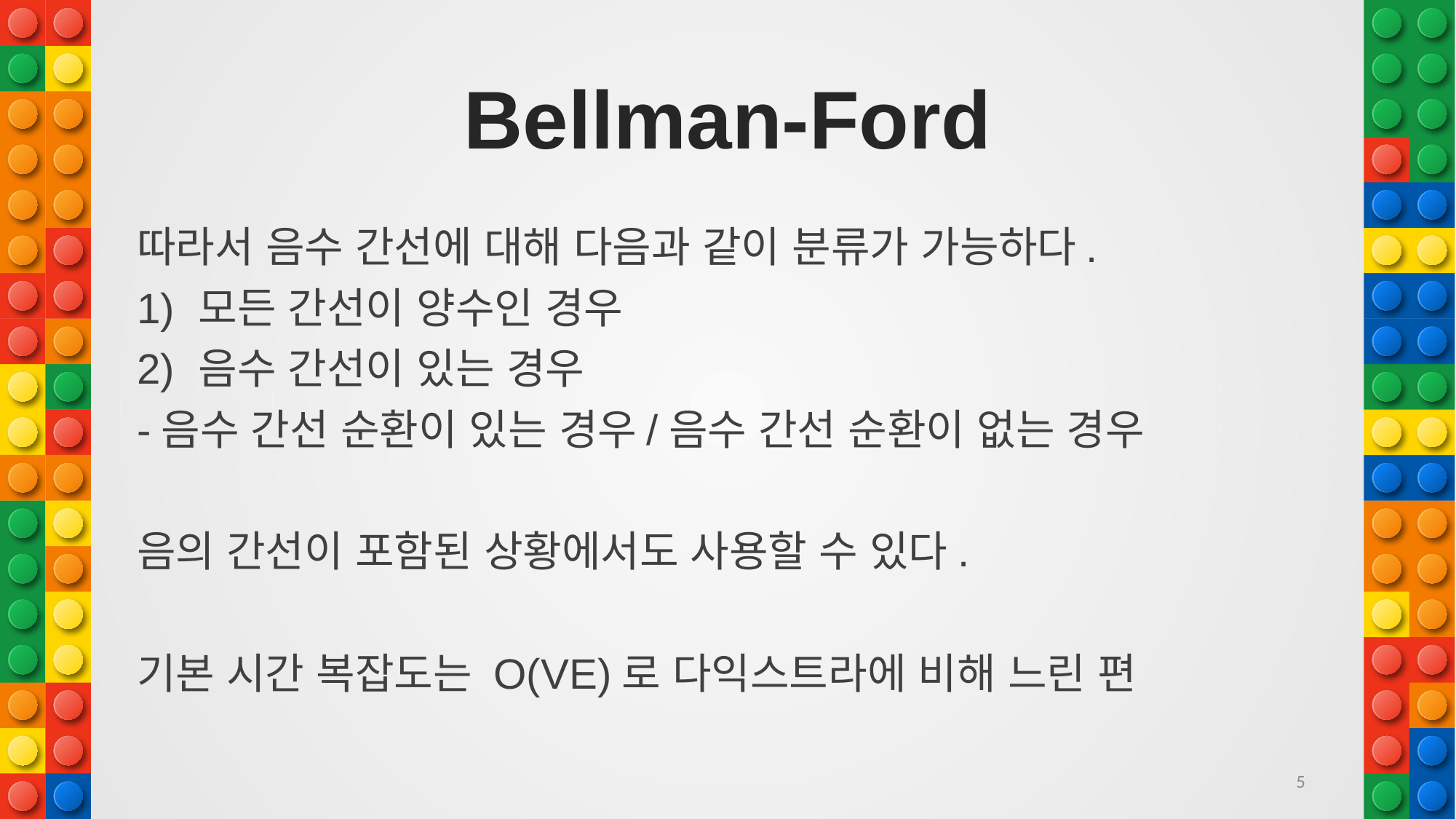

# Bellman-Ford
따라서 음수 간선에 대해 다음과 같이 분류가 가능하다.
모든 간선이 양수인 경우
음수 간선이 있는 경우
-음수 간선 순환이 있는 경우/음수 간선 순환이 없는 경우

음의 간선이 포함된 상황에서도 사용할 수 있다.

기본 시간 복잡도는 O(VE)로 다익스트라에 비해 느린 편
5